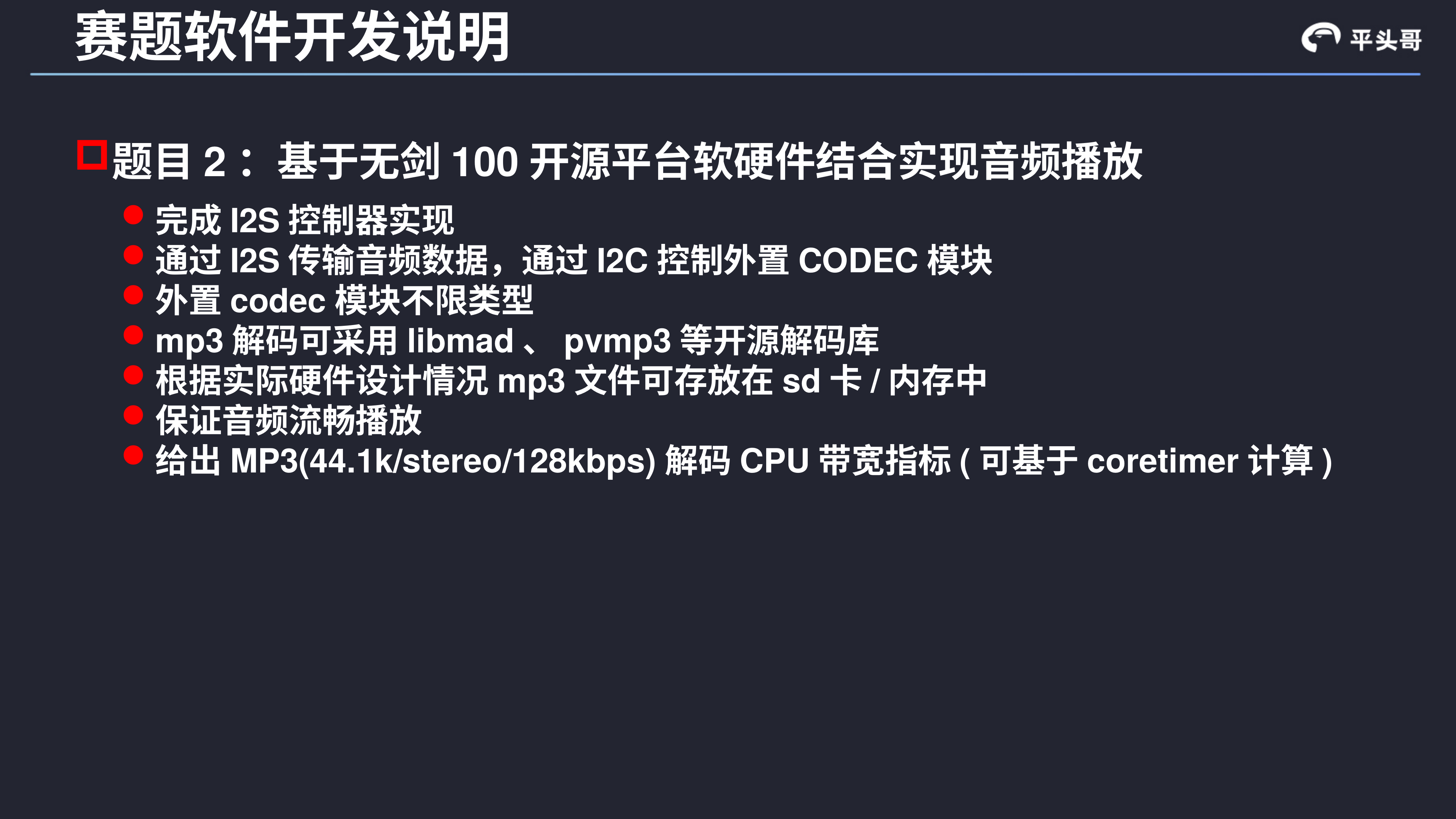

# 赛题软件开发说明
题目2：基于无剑100开源平台软硬件结合实现音频播放
完成I2S控制器实现
通过I2S传输音频数据，通过I2C控制外置CODEC模块
外置codec模块不限类型
mp3解码可采用libmad、pvmp3等开源解码库
根据实际硬件设计情况mp3文件可存放在sd卡/内存中
保证音频流畅播放
给出MP3(44.1k/stereo/128kbps)解码CPU带宽指标(可基于coretimer计算)